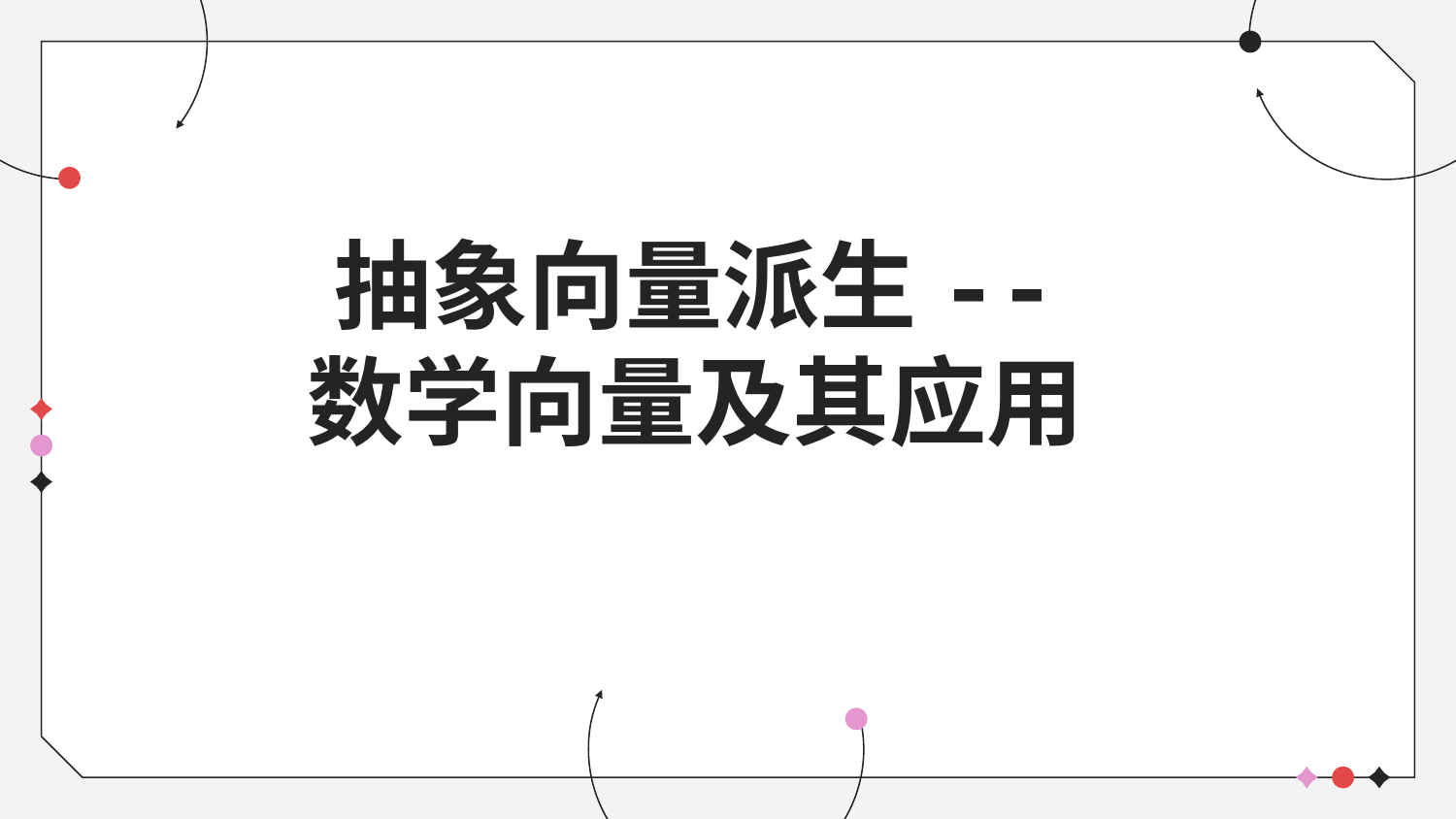

抽象向量类

集合向量

# 抽象向量派生-- 数学向量及其应用
字符串向量

数字向量

项目：卡诺图向量